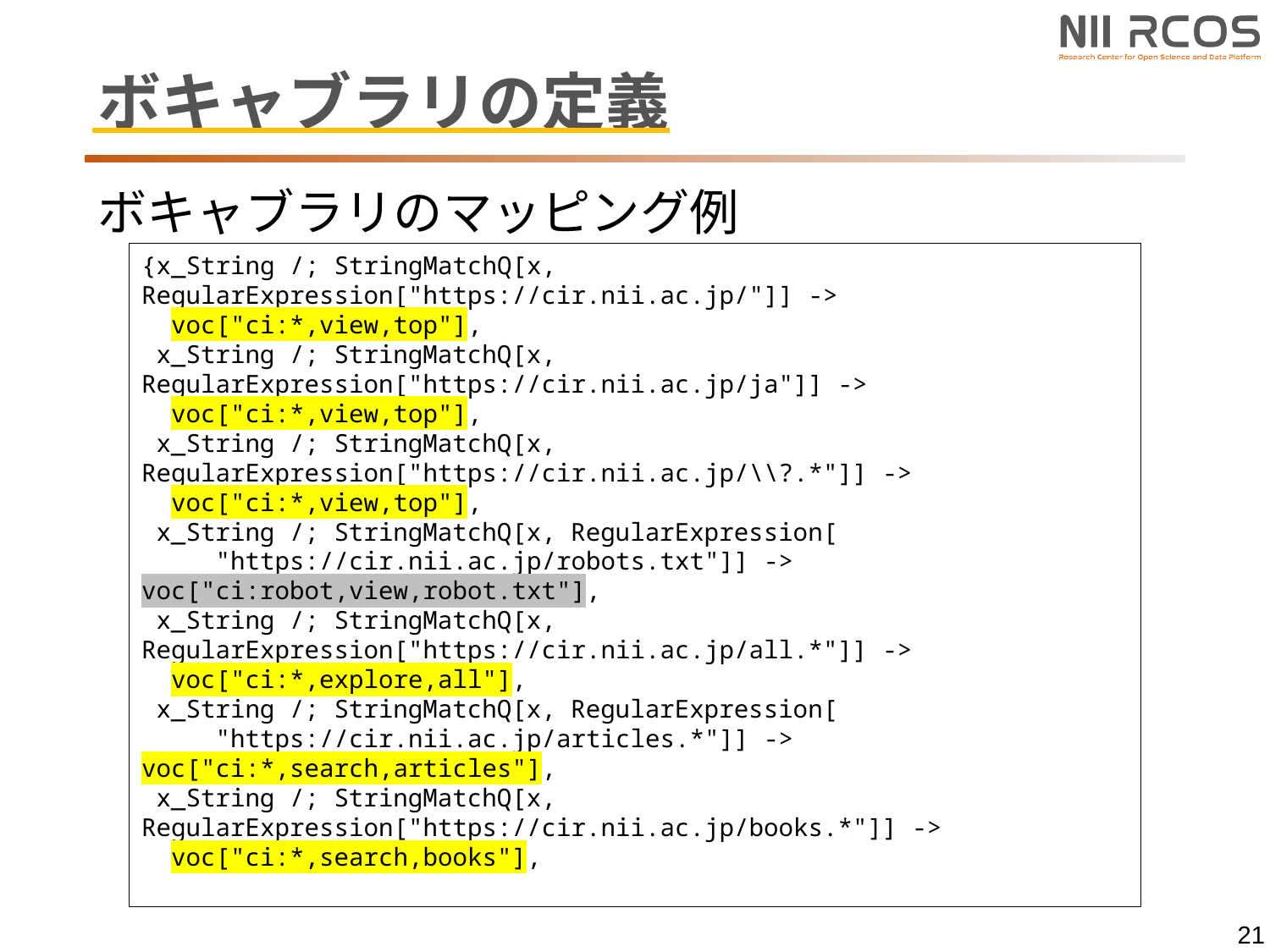

# ボキャブラリの定義
ボキャブラリのマッピング例
{x_String /; StringMatchQ[x, RegularExpression["https://cir.nii.ac.jp/"]] ->
  voc["ci:*,view,top"],
 x_String /; StringMatchQ[x, RegularExpression["https://cir.nii.ac.jp/ja"]] ->
  voc["ci:*,view,top"],
 x_String /; StringMatchQ[x, RegularExpression["https://cir.nii.ac.jp/\\?.*"]] ->
  voc["ci:*,view,top"],
 x_String /; StringMatchQ[x, RegularExpression[
     "https://cir.nii.ac.jp/robots.txt"]] -> voc["ci:robot,view,robot.txt"],
 x_String /; StringMatchQ[x, RegularExpression["https://cir.nii.ac.jp/all.*"]] ->
  voc["ci:*,explore,all"],
 x_String /; StringMatchQ[x, RegularExpression[
     "https://cir.nii.ac.jp/articles.*"]] -> voc["ci:*,search,articles"],
 x_String /; StringMatchQ[x, RegularExpression["https://cir.nii.ac.jp/books.*"]] ->
  voc["ci:*,search,books"],

21